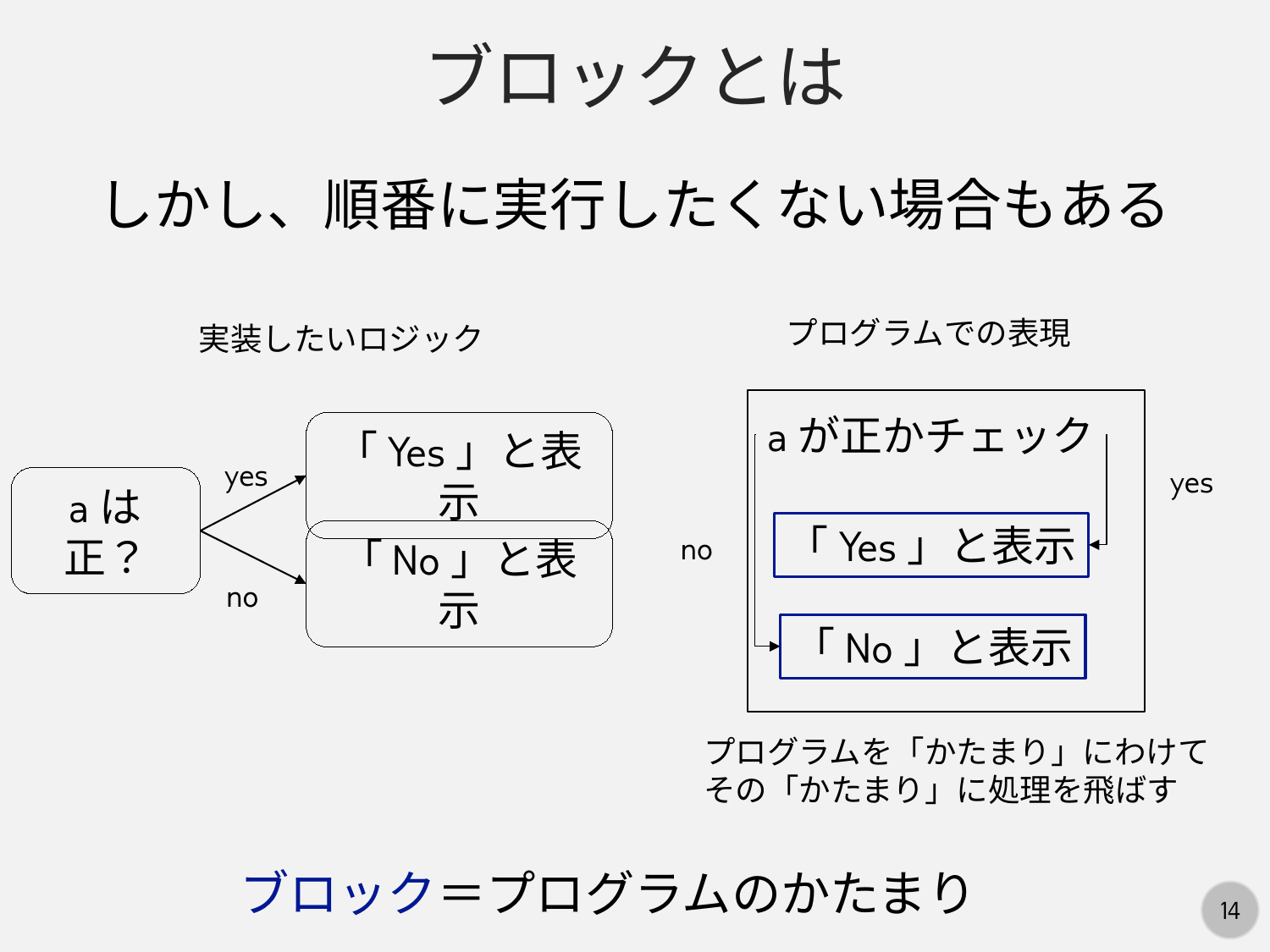

ブロックとは
しかし、順番に実行したくない場合もある
プログラムでの表現
実装したいロジック

aが正かチェック
「Yes」と表示
yes
yes
aは正？
「Yes」と表示
no
「No」と表示
no
「No」と表示
プログラムを「かたまり」にわけて
その「かたまり」に処理を飛ばす
ブロック＝プログラムのかたまり